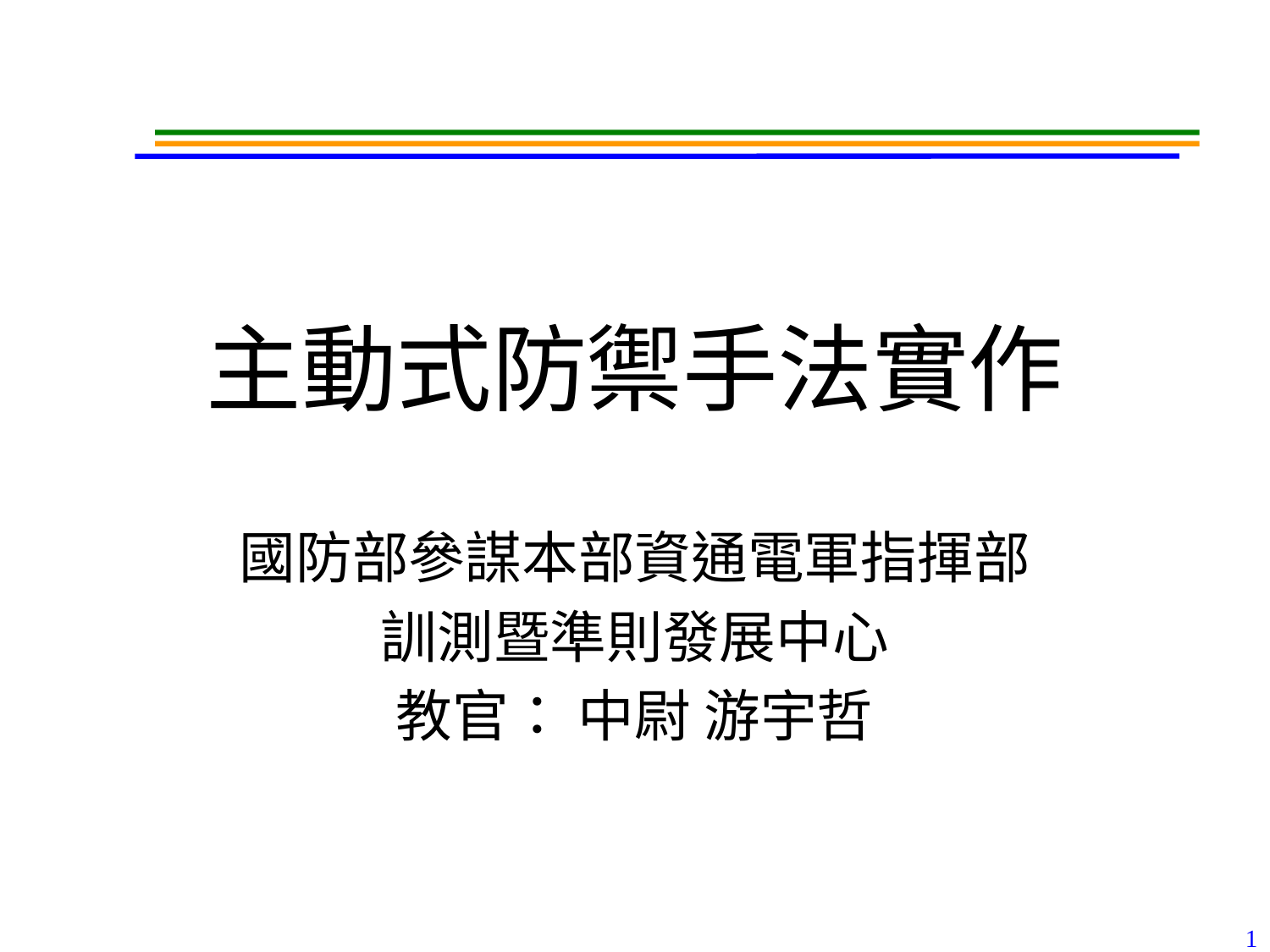

# 主動式防禦手法實作
國防部參謀本部資通電軍指揮部
訓測暨準則發展中心
教官： 中尉 游宇哲
1